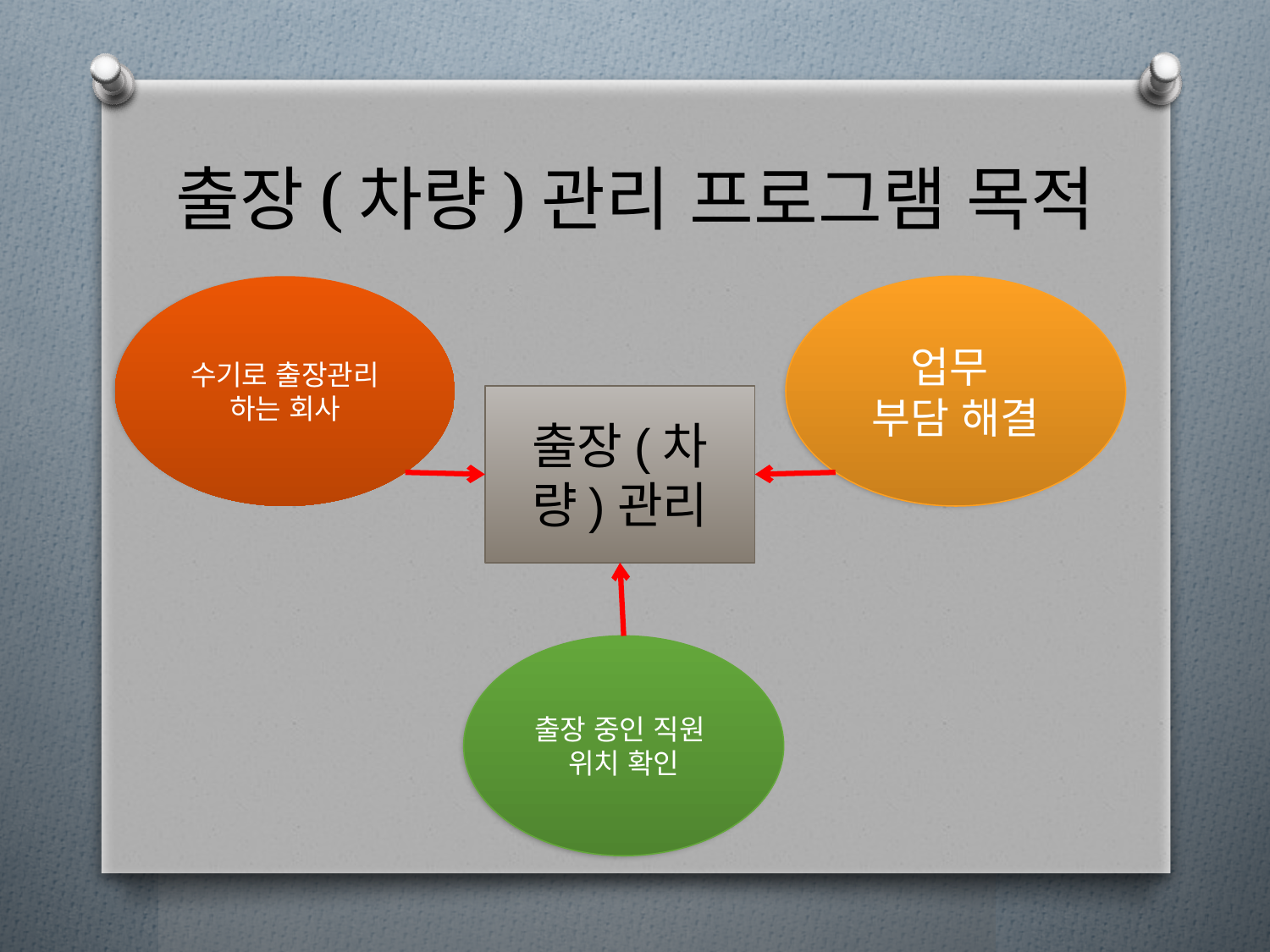

# 출장(차량)관리 프로그램 목적
수기로 출장관리 하는 회사
업무
부담 해결
출장(차량)관리
출장 중인 직원
위치 확인